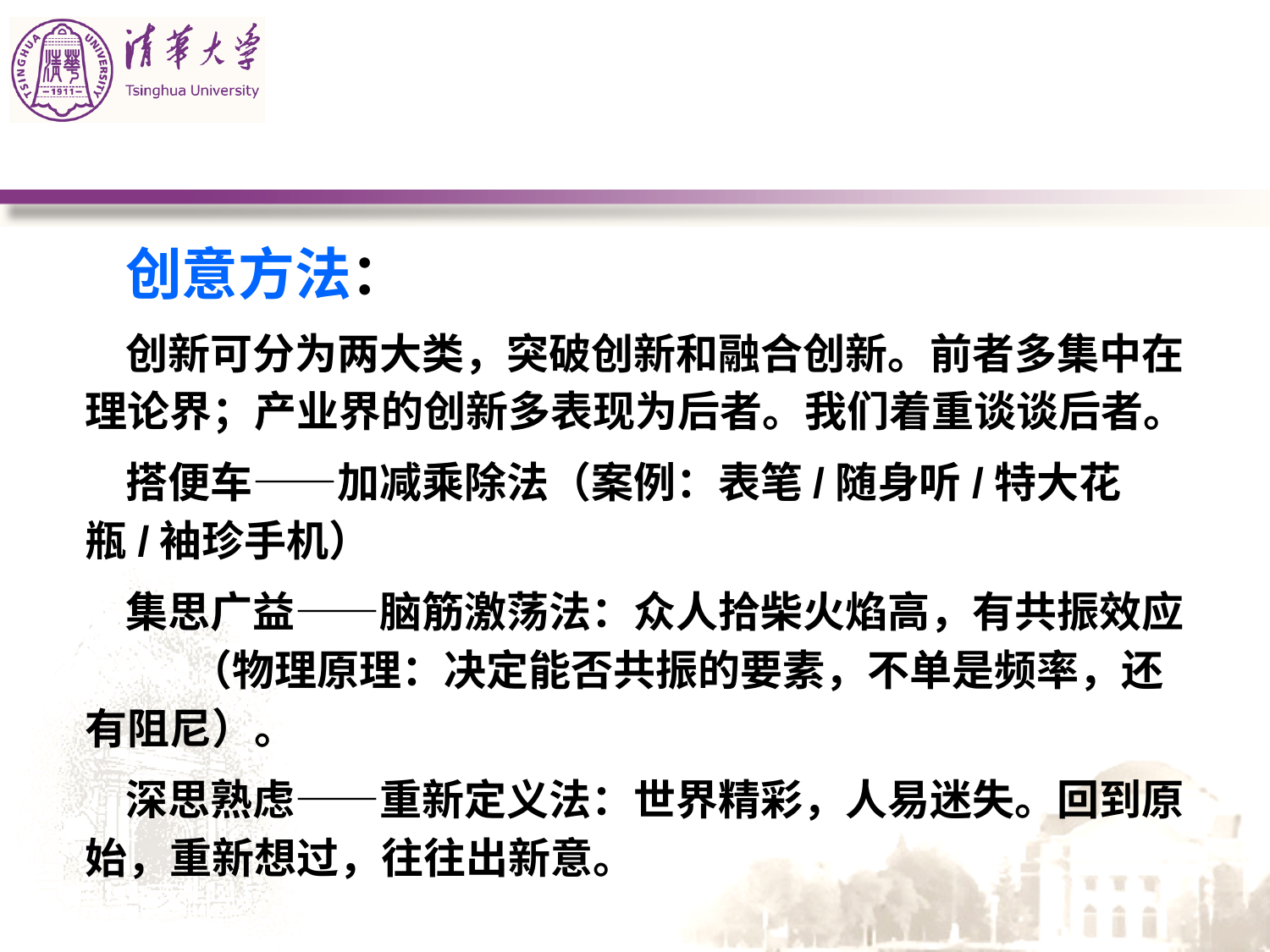

#
创意方法：
创新可分为两大类，突破创新和融合创新。前者多集中在理论界；产业界的创新多表现为后者。我们着重谈谈后者。
搭便车――加减乘除法（案例：表笔/随身听/特大花瓶/袖珍手机）
集思广益――脑筋激荡法：众人拾柴火焰高，有共振效应             （物理原理：决定能否共振的要素，不单是频率，还有阻尼）。
深思熟虑――重新定义法：世界精彩，人易迷失。回到原始，重新想过，往往出新意。